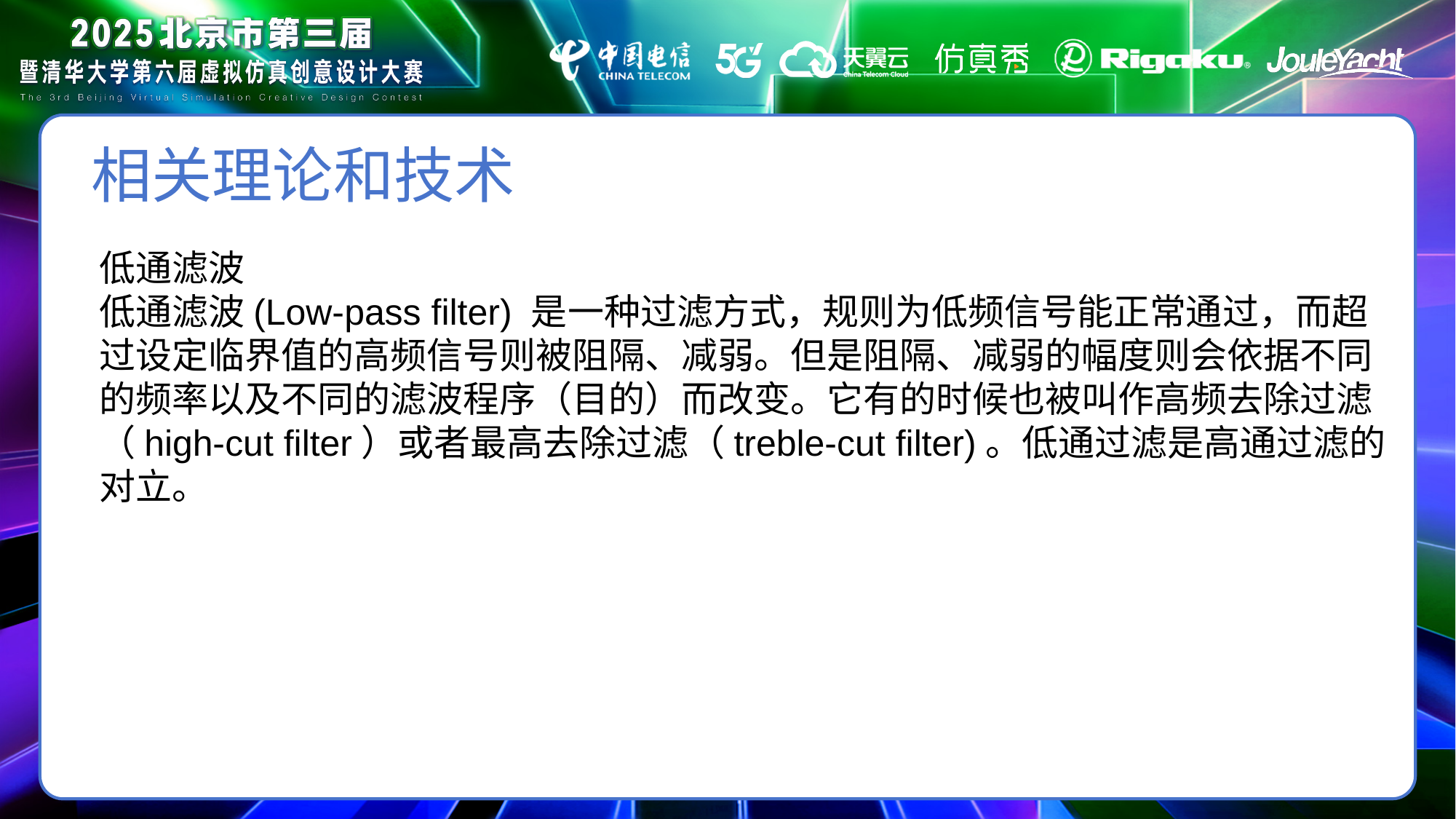

相关理论和技术
低通滤波
低通滤波(Low-pass filter) 是一种过滤方式，规则为低频信号能正常通过，而超过设定临界值的高频信号则被阻隔、减弱。但是阻隔、减弱的幅度则会依据不同的频率以及不同的滤波程序（目的）而改变。它有的时候也被叫作高频去除过滤（high-cut filter）或者最高去除过滤（treble-cut filter)。低通过滤是高通过滤的对立。